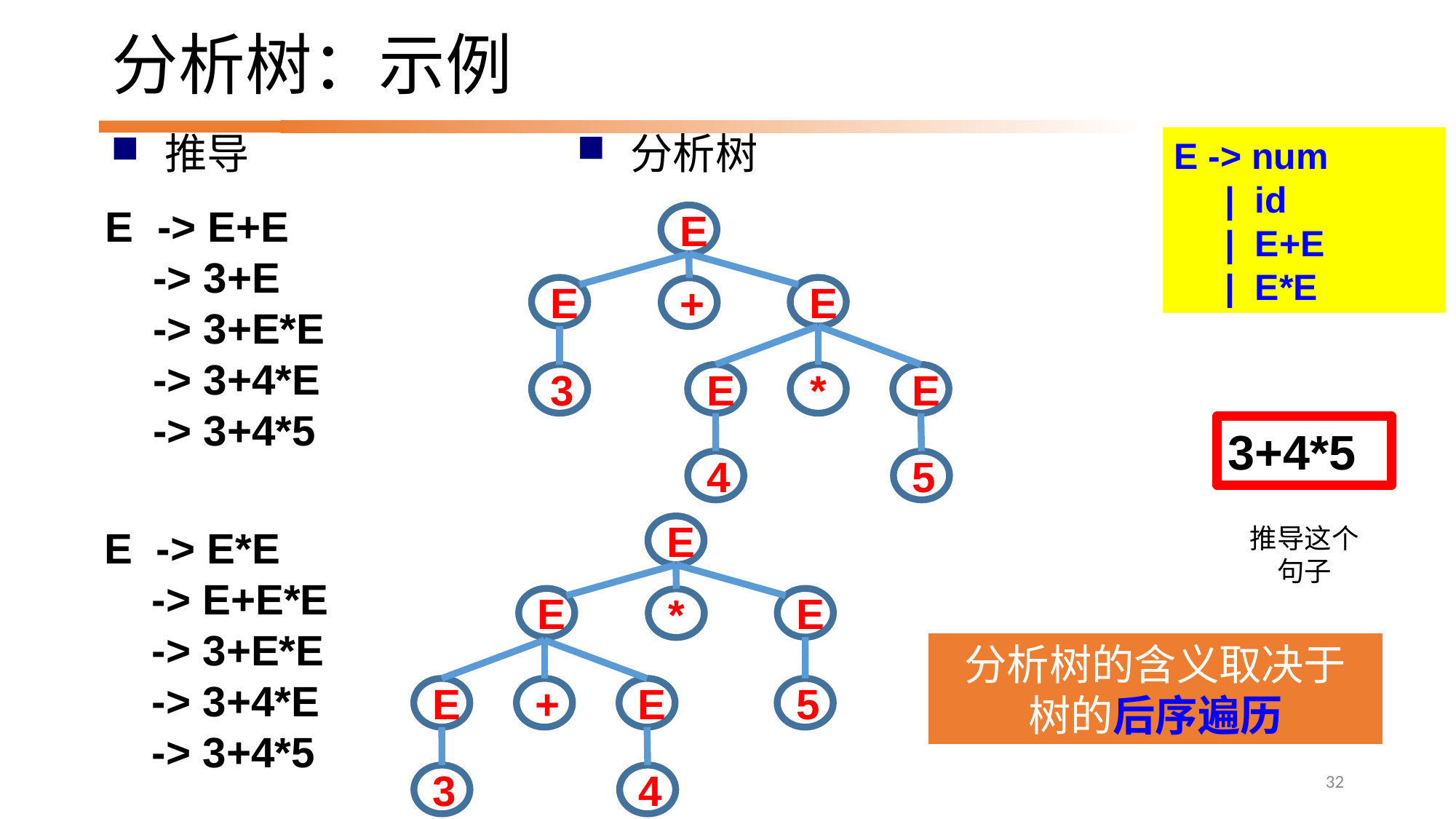

# 分析树：示例
E -> num
     |  id
     |  E+E
     |  E*E
推导

分析树
E  -> E+E
    -> 3+E
    -> 3+E*E
    -> 3+4*E
    -> 3+4*5
E
E
E
+
3
E
*
E
4
5
3+4*5
E  -> E*E
    -> E+E*E
    -> 3+E*E
    -> 3+4*E
    -> 3+4*5
E
E
E
*
E
+
E
5
3
4
推导这个句子
分析树的含义取决于
树的后序遍历
32